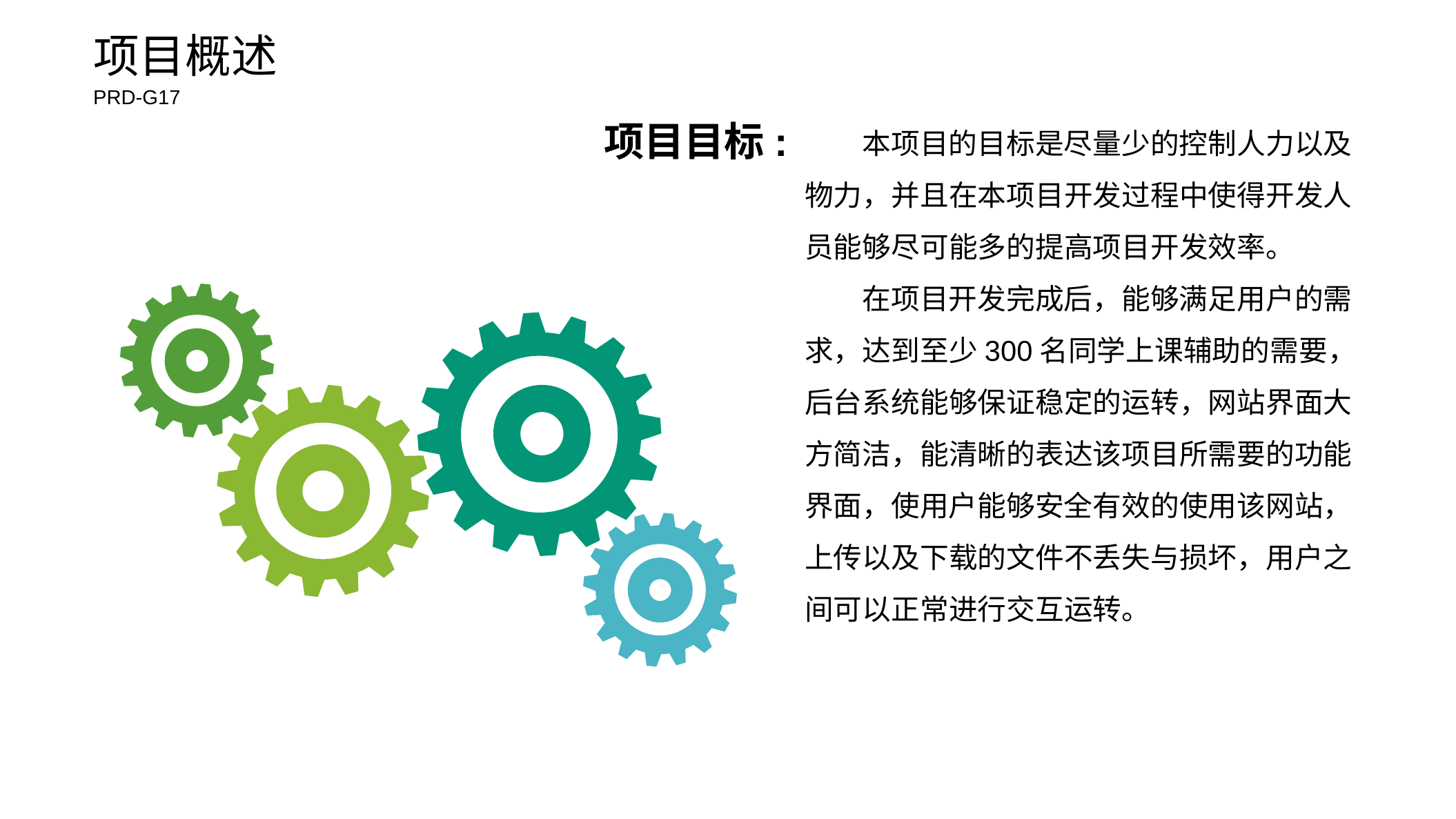

项目概述
PRD-G17
本项目的目标是尽量少的控制人力以及物力，并且在本项目开发过程中使得开发人员能够尽可能多的提高项目开发效率。
在项目开发完成后，能够满足用户的需求，达到至少300名同学上课辅助的需要，后台系统能够保证稳定的运转，网站界面大方简洁，能清晰的表达该项目所需要的功能界面，使用户能够安全有效的使用该网站，上传以及下载的文件不丢失与损坏，用户之间可以正常进行交互运转。
项目目标: